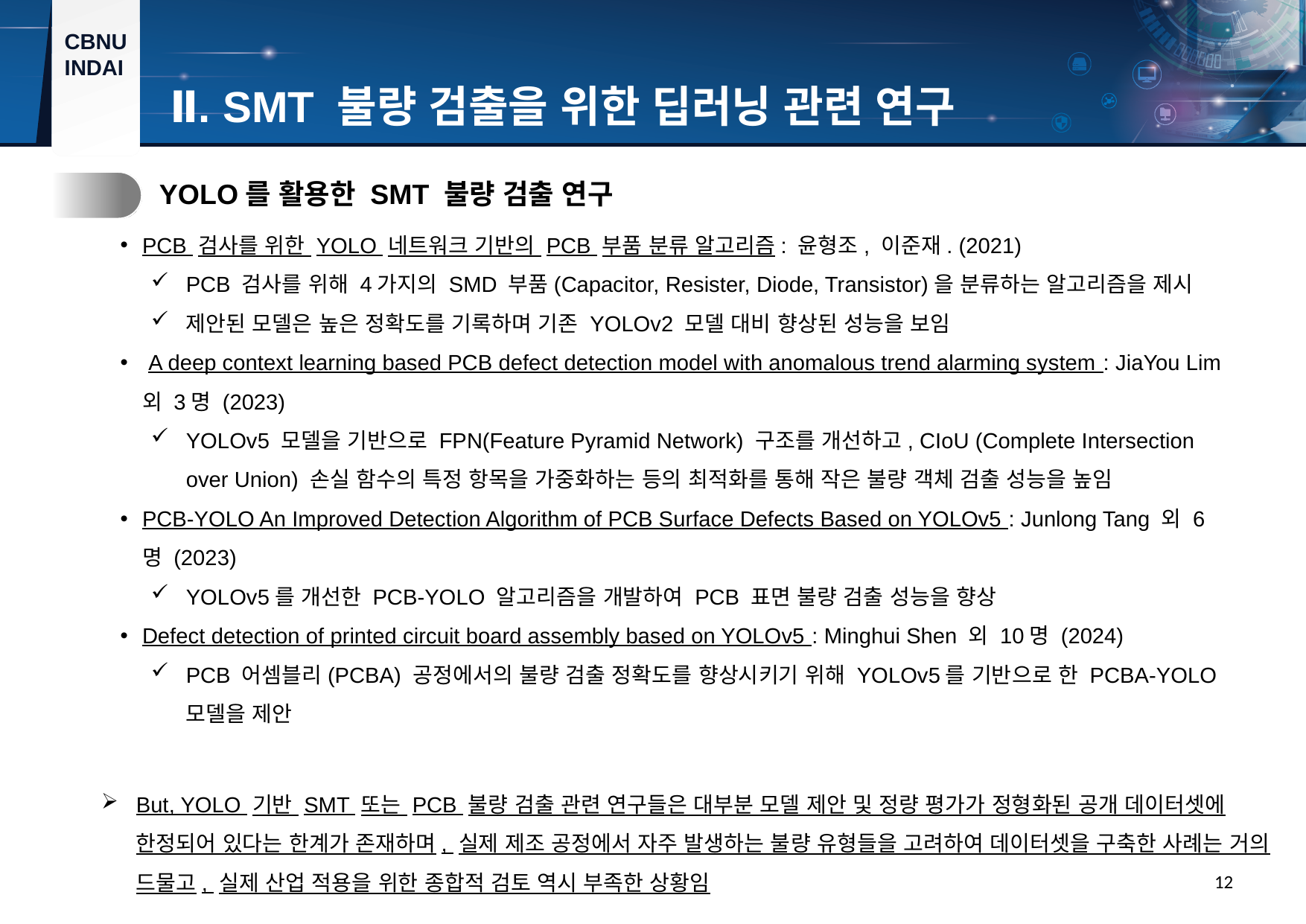

Ⅱ. SMT 불량 검출을 위한 딥러닝 관련 연구

2.
YOLO를 활용한 SMT 불량 검출 연구
PCB 검사를 위한 YOLO 네트워크 기반의 PCB 부품 분류 알고리즘: 윤형조, 이준재. (2021)
PCB 검사를 위해 4가지의 SMD 부품(Capacitor, Resister, Diode, Transistor)을 분류하는 알고리즘을 제시
제안된 모델은 높은 정확도를 기록하며 기존 YOLOv2 모델 대비 향상된 성능을 보임
 A deep context learning based PCB defect detection model with anomalous trend alarming system : JiaYou Lim 외 3명 (2023)
YOLOv5 모델을 기반으로 FPN(Feature Pyramid Network) 구조를 개선하고, CIoU (Complete Intersection over Union) 손실 함수의 특정 항목을 가중화하는 등의 최적화를 통해 작은 불량 객체 검출 성능을 높임
PCB-YOLO An Improved Detection Algorithm of PCB Surface Defects Based on YOLOv5 : Junlong Tang 외 6명 (2023)
YOLOv5를 개선한 PCB-YOLO 알고리즘을 개발하여 PCB 표면 불량 검출 성능을 향상
Defect detection of printed circuit board assembly based on YOLOv5 : Minghui Shen 외 10명 (2024)
PCB 어셈블리(PCBA) 공정에서의 불량 검출 정확도를 향상시키기 위해 YOLOv5를 기반으로 한 PCBA-YOLO 모델을 제안
But, YOLO 기반 SMT 또는 PCB 불량 검출 관련 연구들은 대부분 모델 제안 및 정량 평가가 정형화된 공개 데이터셋에 한정되어 있다는 한계가 존재하며, 실제 제조 공정에서 자주 발생하는 불량 유형들을 고려하여 데이터셋을 구축한 사례는 거의 드물고, 실제 산업 적용을 위한 종합적 검토 역시 부족한 상황임
12